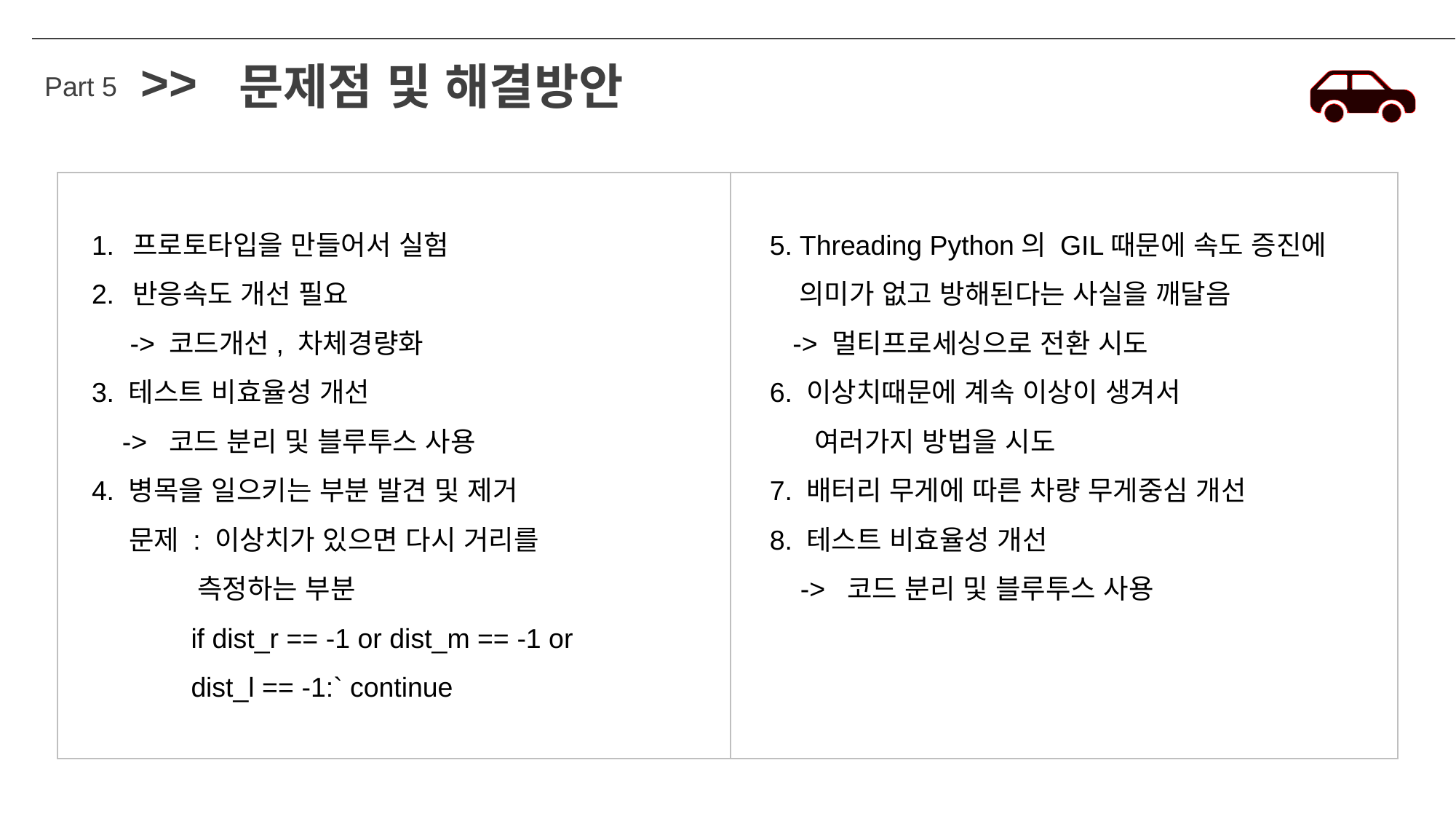

>>
문제점 및 해결방안
Part 5

프로토타입을 만들어서 실험
반응속도 개선 필요
     -> 코드개선, 차체경량화
3. 테스트 비효율성 개선
    ->  코드 분리 및 블루투스 사용
4. 병목을 일으키는 부분 발견 및 제거
    문제 : 이상치가 있으면 다시 거리를
             측정하는 부분
             if dist_r == -1 or dist_m == -1 or
             dist_l == -1:` continue

5. Threading Python의 GIL때문에 속도 증진에
   의미가 없고 방해된다는 사실을 깨달음
   -> 멀티프로세싱으로 전환 시도
6. 이상치때문에 계속 이상이 생겨서
     여러가지 방법을 시도
7. 배터리 무게에 따른 차량 무게중심 개선
8. 테스트 비효율성 개선
    ->  코드 분리 및 블루투스 사용